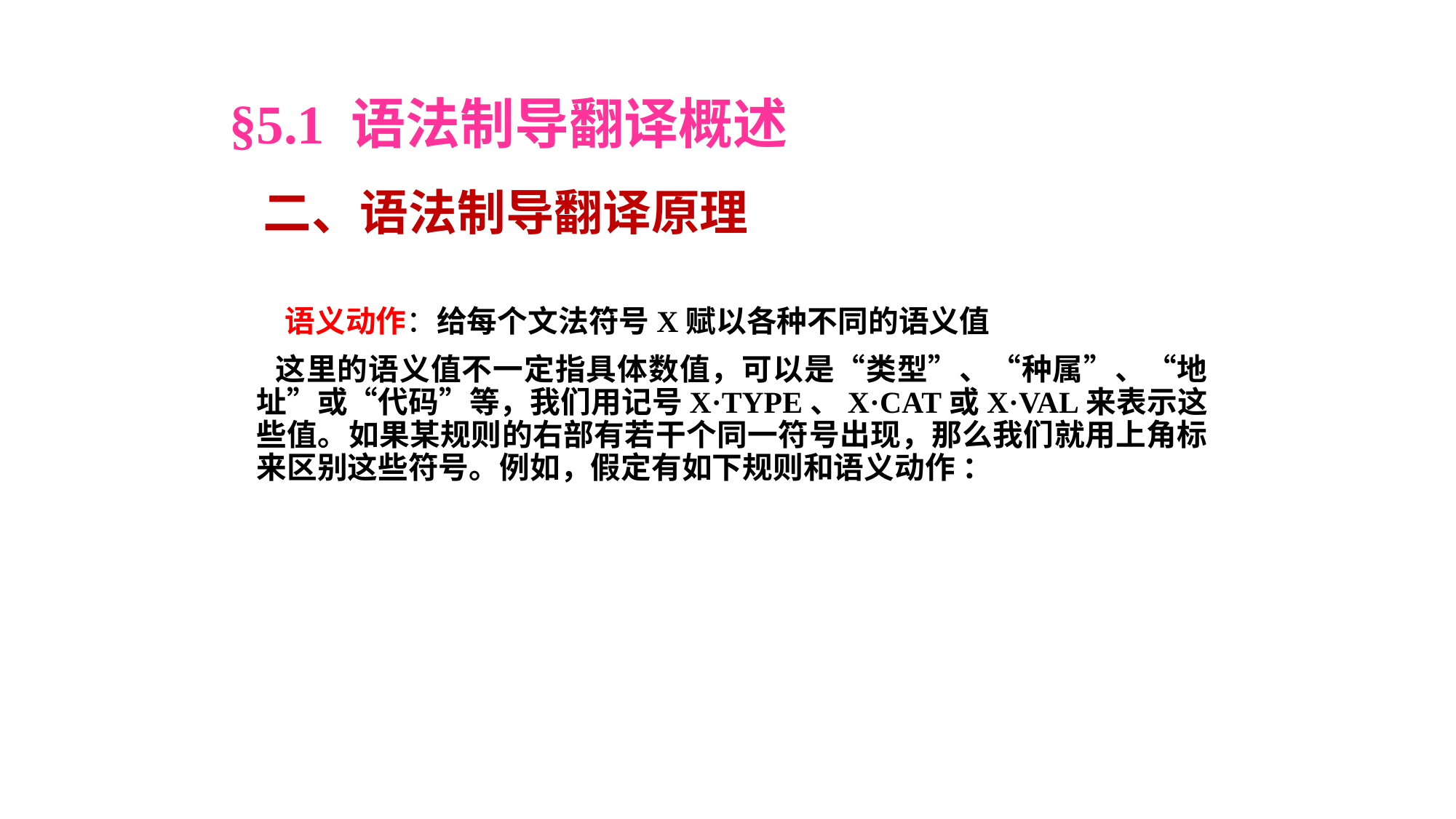

§5.1 语法制导翻译概述

  二、语法制导翻译原理

       语义动作：给每个文法符号X赋以各种不同的语义值
     这里的语义值不一定指具体数值，可以是“类型”、“种属”、“地址”或“代码”等，我们用记号X·TYPE、X·CAT或X·VAL来表示这些值。如果某规则的右部有若干个同一符号出现，那么我们就用上角标来区别这些符号。例如，假定有如下规则和语义动作 ：